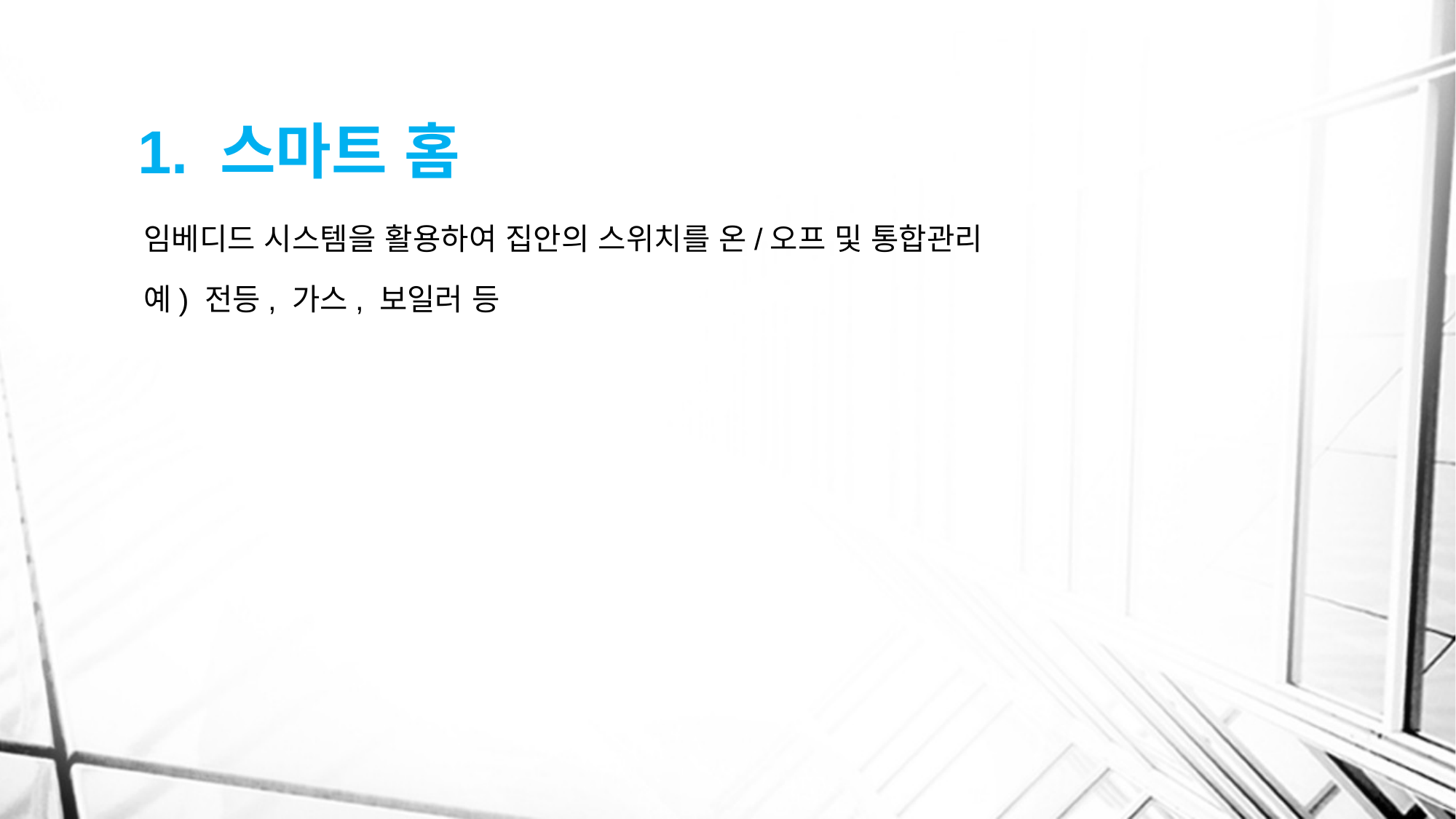

# 1. 스마트 홈
임베디드 시스템을 활용하여 집안의 스위치를 온/오프 및 통합관리
예) 전등, 가스, 보일러 등